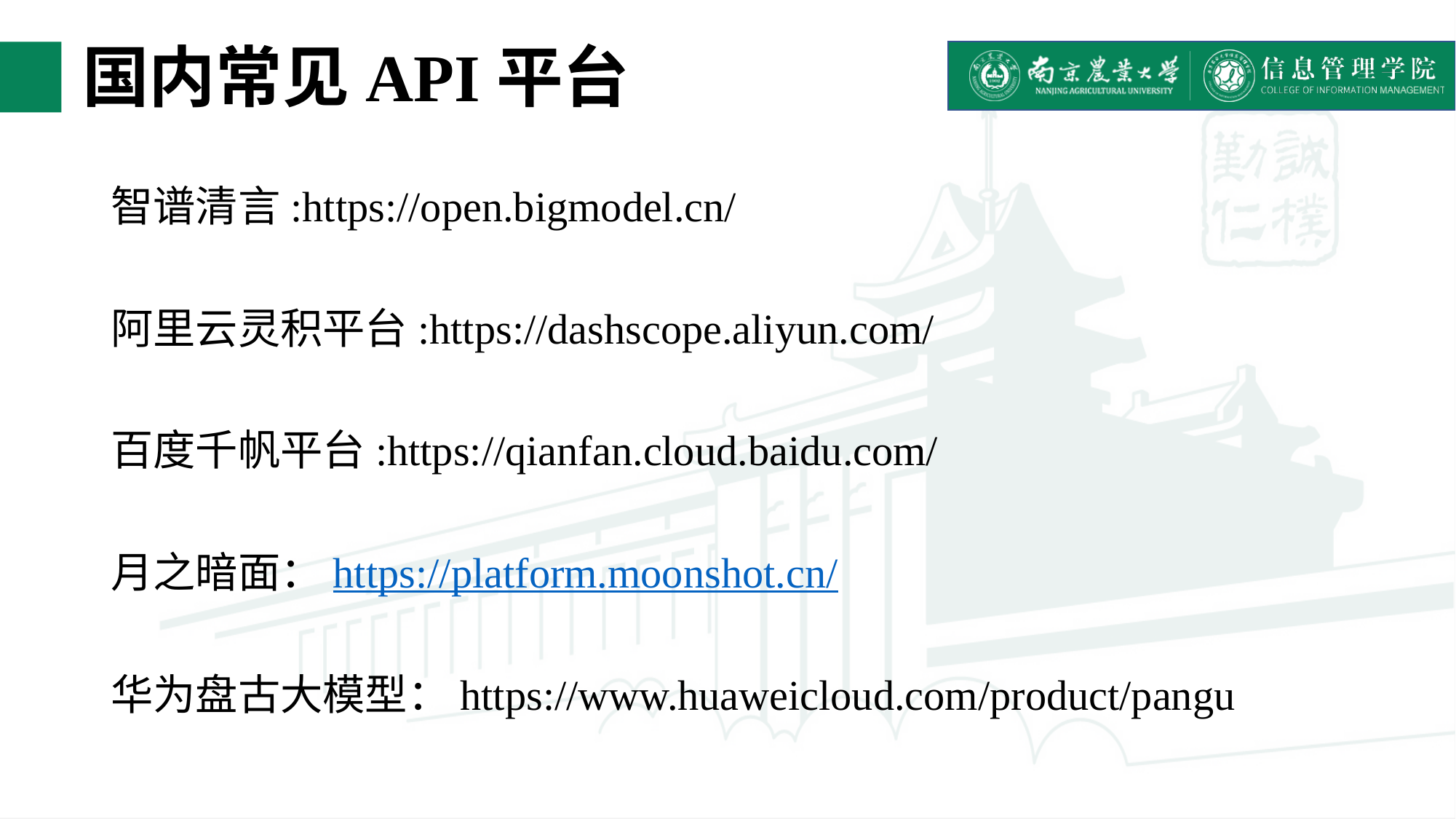

# 国内常见API平台
智谱清言:https://open.bigmodel.cn/

阿里云灵积平台:https://dashscope.aliyun.com/

百度千帆平台:https://qianfan.cloud.baidu.com/

月之暗面：https://platform.moonshot.cn/

华为盘古大模型：https://www.huaweicloud.com/product/pangu